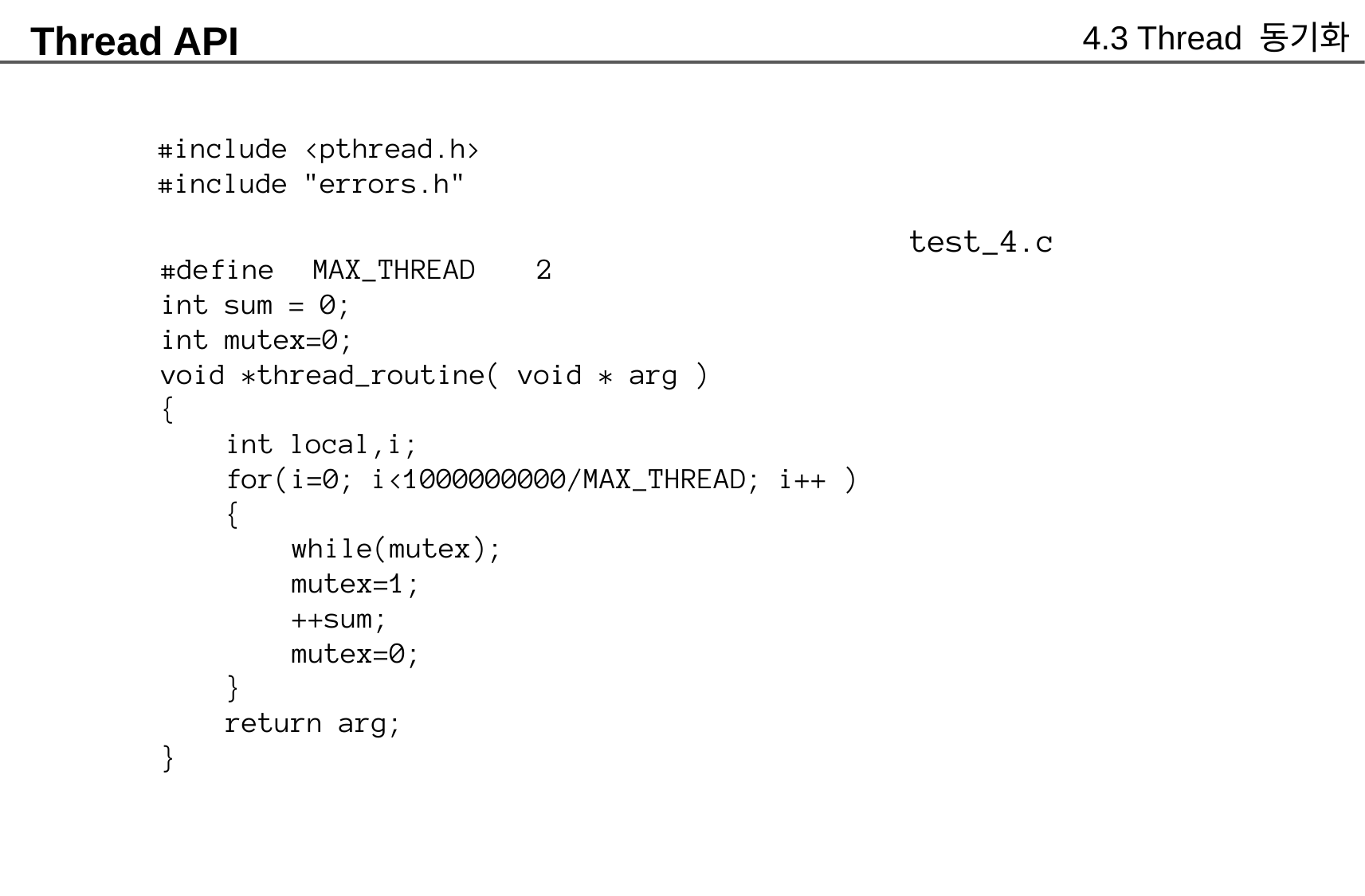

Thread API

	#include  <pthread.h>
	#include  "errors.h"
4.3 Thread 동기화

test_4.c
#define     MAX_THREAD        2
int  sum  =  0;
int  mutex=0;
void  *thread_routine(  void  *  arg  )
{
	int  local,i;
	for(i=0;  i<1000000000/MAX_THREAD;  i++  )
	{
		while(mutex);
		mutex=1;
		++sum;
		mutex=0;
	}
	return  arg;
}